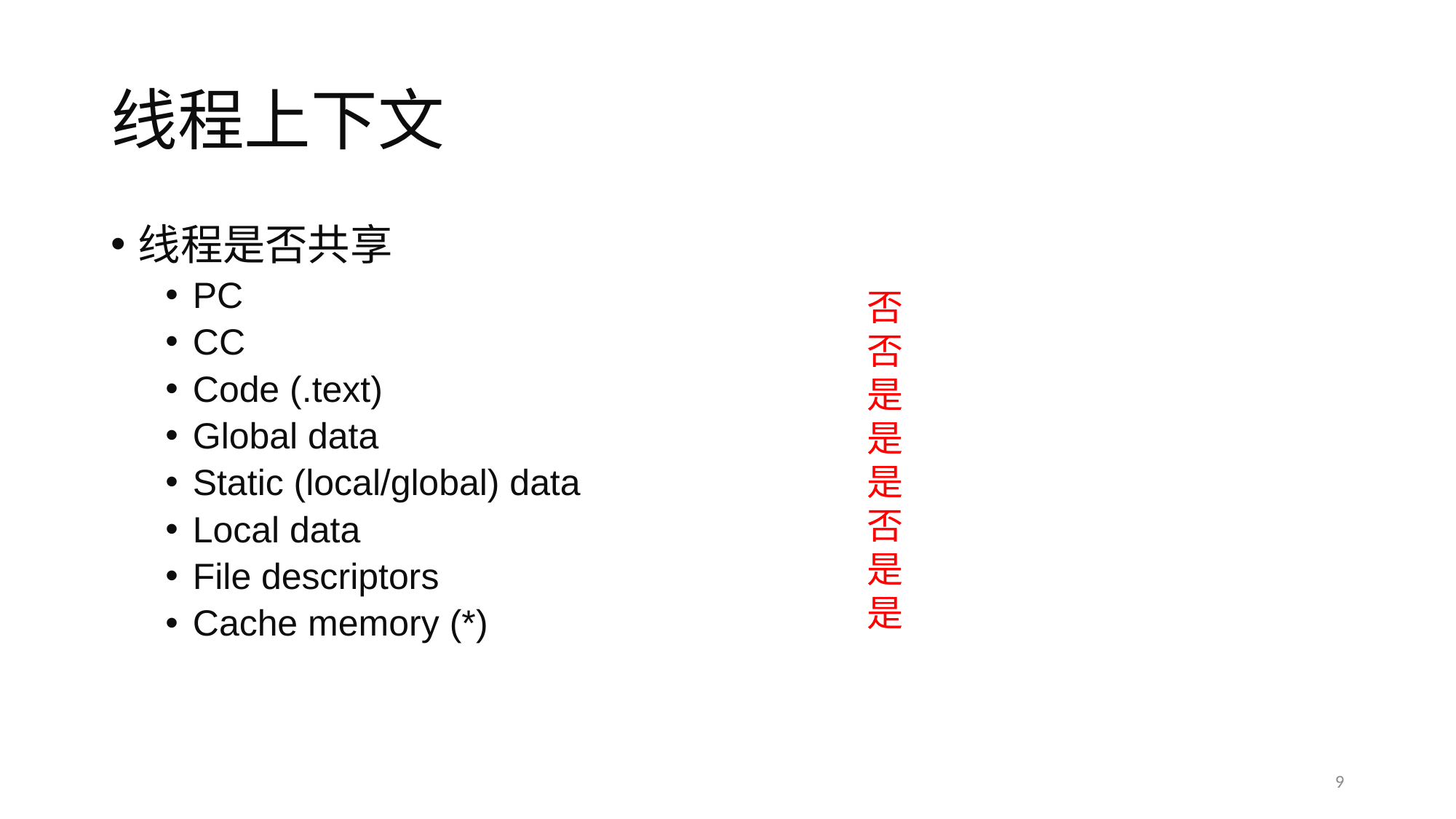

# 线程上下文
线程是否共享
PC
CC
Code (.text)
Global data
Static (local/global) data
Local data
File descriptors
Cache memory (*)

否
否
是
是
是
否
是
是
9